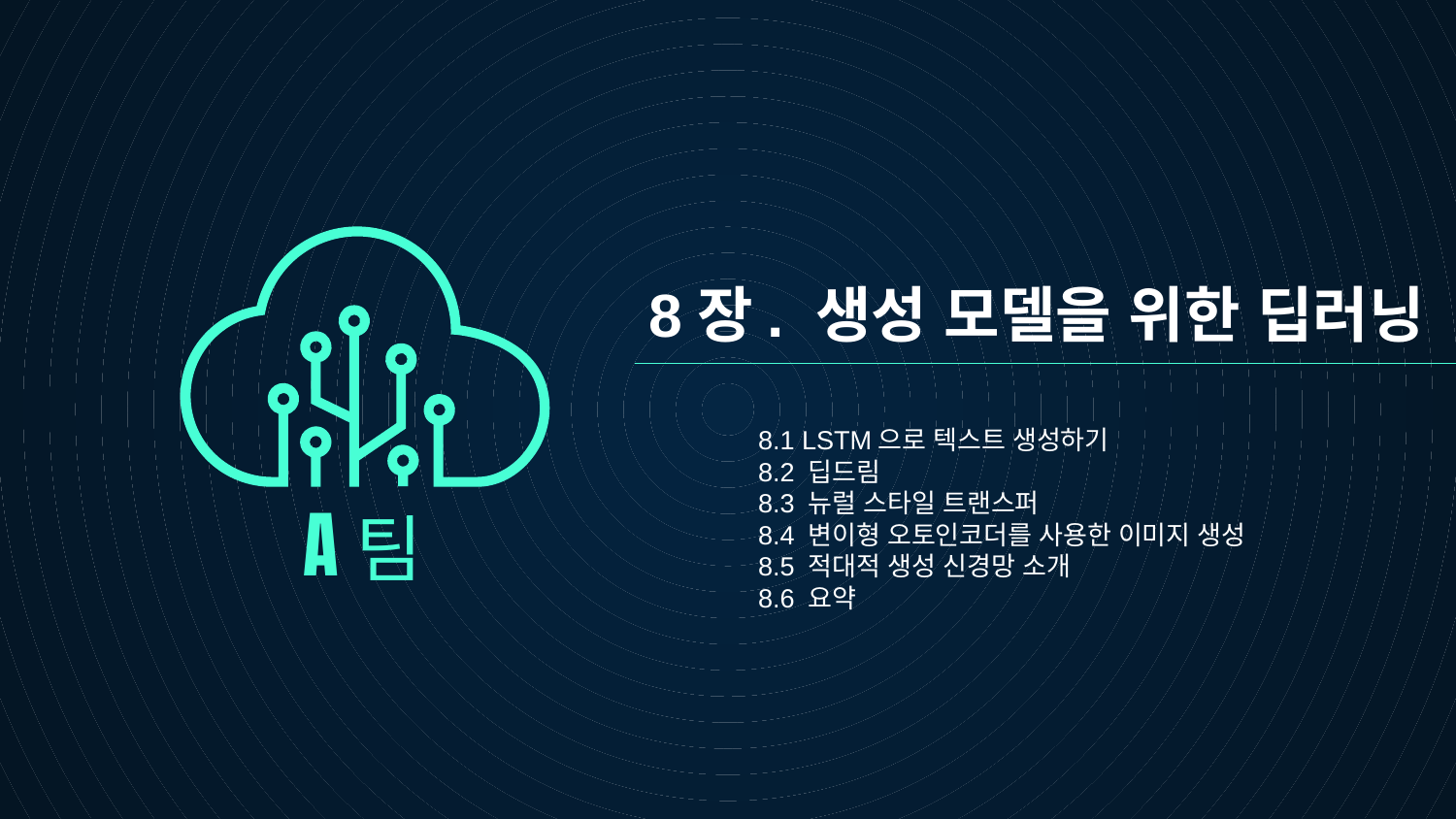

# 8장. 생성 모델을 위한 딥러닝
8.1 LSTM으로 텍스트 생성하기
8.2 딥드림
8.3 뉴럴 스타일 트랜스퍼
8.4 변이형 오토인코더를 사용한 이미지 생성
8.5 적대적 생성 신경망 소개
8.6 요약

A팀